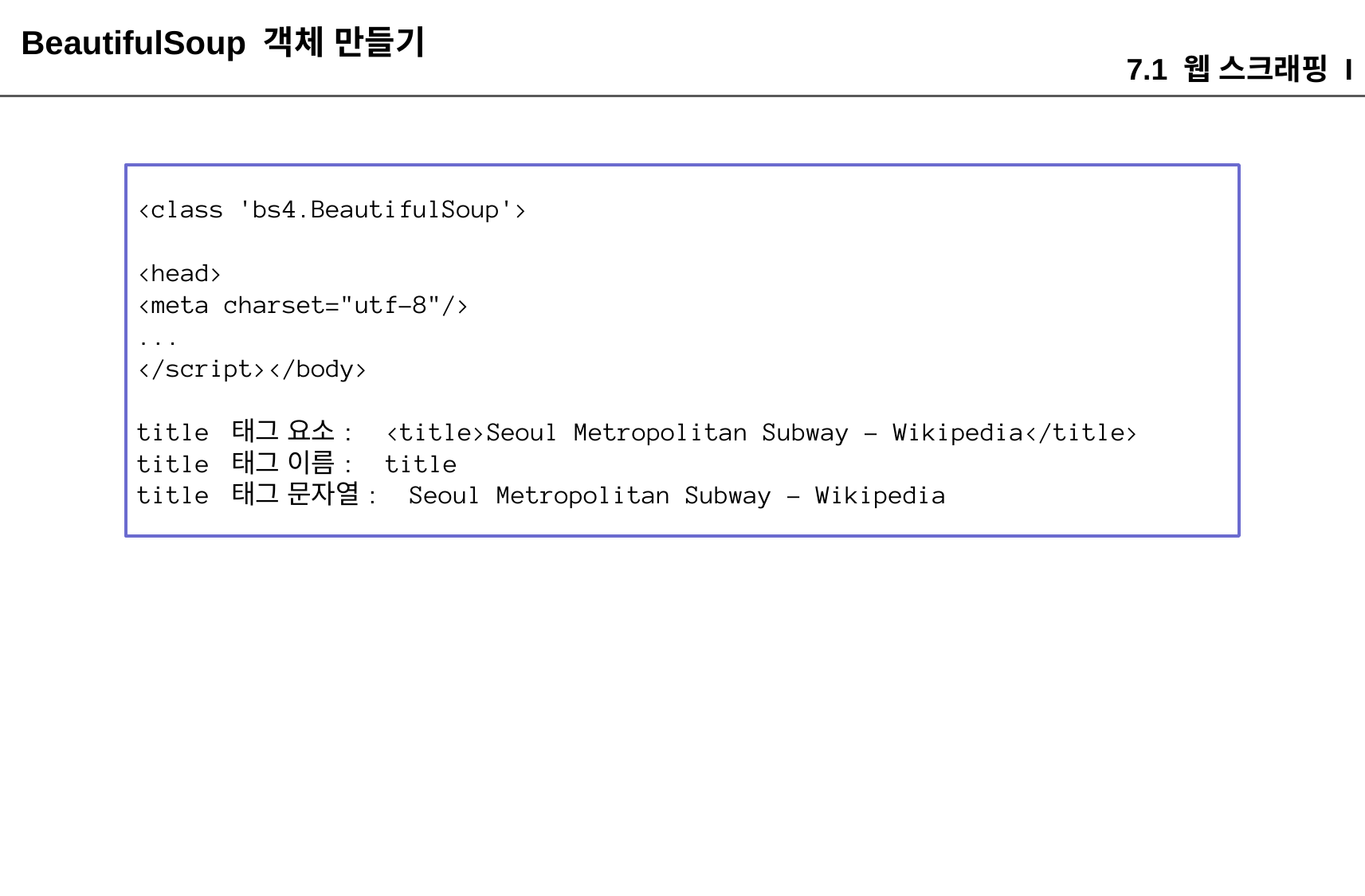

BeautifulSoup 객체 만들기
7.1 웹 스크래핑 I
<class 'bs4.BeautifulSoup'>

<head>
<meta charset="utf-8"/>
...
</script></body>

title 태그 요소:  <title>Seoul Metropolitan Subway - Wikipedia</title>
title 태그 이름:  title
title 태그 문자열:  Seoul Metropolitan Subway - Wikipedia